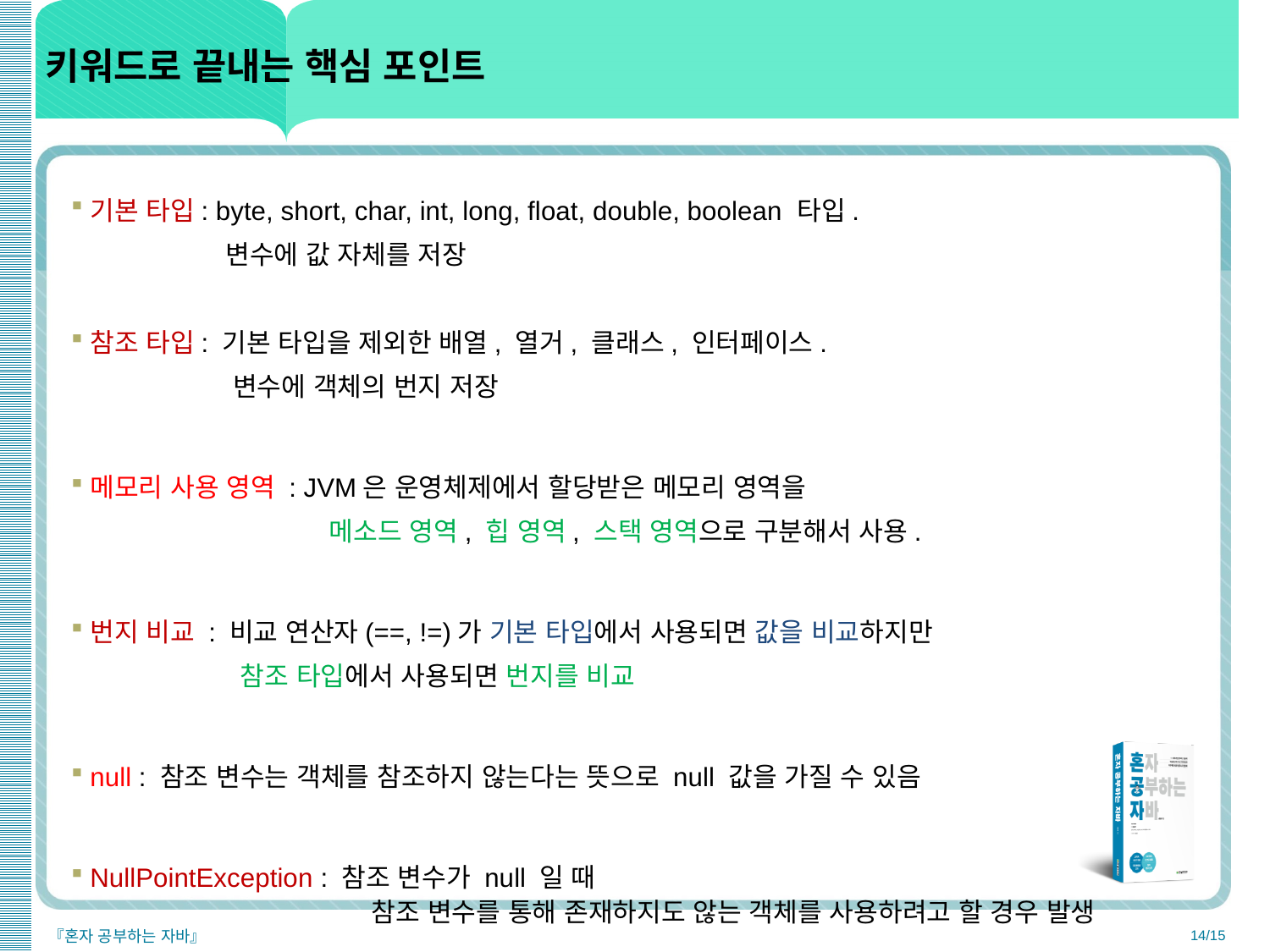

# 키워드로 끝내는 핵심 포인트

기본 타입: byte, short, char, int, long, float, double, boolean 타입.
                    변수에 값 자체를 저장

참조 타입: 기본 타입을 제외한 배열, 열거, 클래스, 인터페이스.
                     변수에 객체의 번지 저장

메모리 사용 영역 : JVM은 운영체제에서 할당받은 메모리 영역을
                                  메소드 영역, 힙 영역, 스택 영역으로 구분해서 사용.

번지 비교 : 비교 연산자(==, !=)가 기본 타입에서 사용되면 값을 비교하지만
                      참조 타입에서 사용되면 번지를 비교

null : 참조 변수는 객체를 참조하지 않는다는 뜻으로 null 값을 가질 수 있음

NullPointException : 참조 변수가 null 일 때
                                      참조 변수를 통해 존재하지도 않는 객체를 사용하려고 할 경우 발생